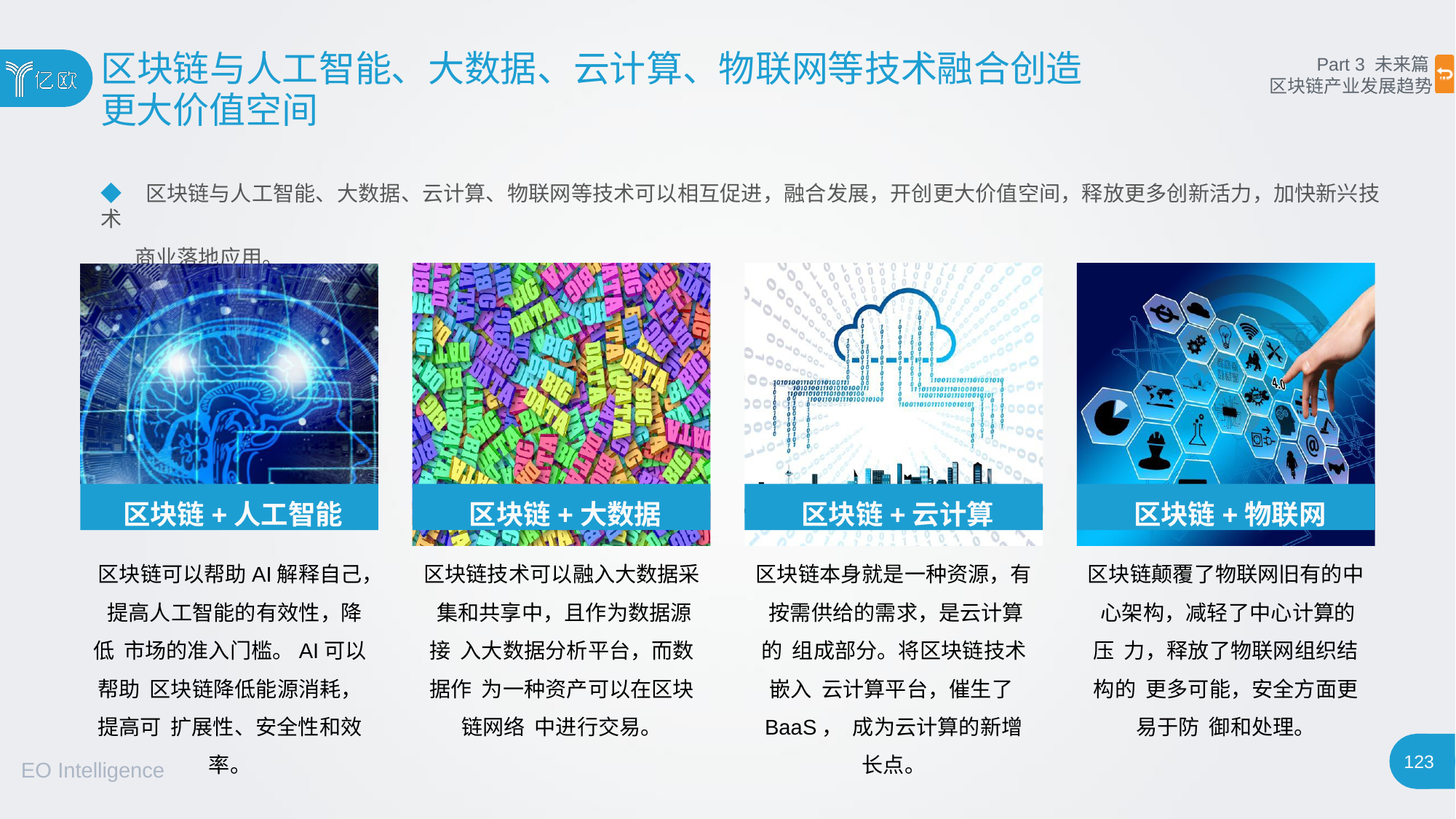

# 区块链与人工智能、大数据、云计算、物联网等技术融合创造
更大价值空间
Part 3 未来篇  区块链产业发展趋势

◆ 区块链与人工智能、大数据、云计算、物联网等技术可以相互促进，融合发展，开创更大价值空间，释放更多创新活力，加快新兴技术
商业落地应用。

区块链+人工智能
区块链+大数据
区块链+云计算
区块链+物联网
区块链可以帮助AI解释自己，  提高人工智能的有效性，降低  市场的准入门槛。AI可以帮助  区块链降低能源消耗，提高可  扩展性、安全性和效率。
区块链技术可以融入大数据采  集和共享中，且作为数据源接  入大数据分析平台，而数据作  为一种资产可以在区块链网络  中进行交易。
区块链本身就是一种资源，有  按需供给的需求，是云计算的  组成部分。将区块链技术嵌入  云计算平台，催生了BaaS，  成为云计算的新增长点。
区块链颠覆了物联网旧有的中  心架构，减轻了中心计算的压  力，释放了物联网组织结构的  更多可能，安全方面更易于防  御和处理。
123
EO Intelligence